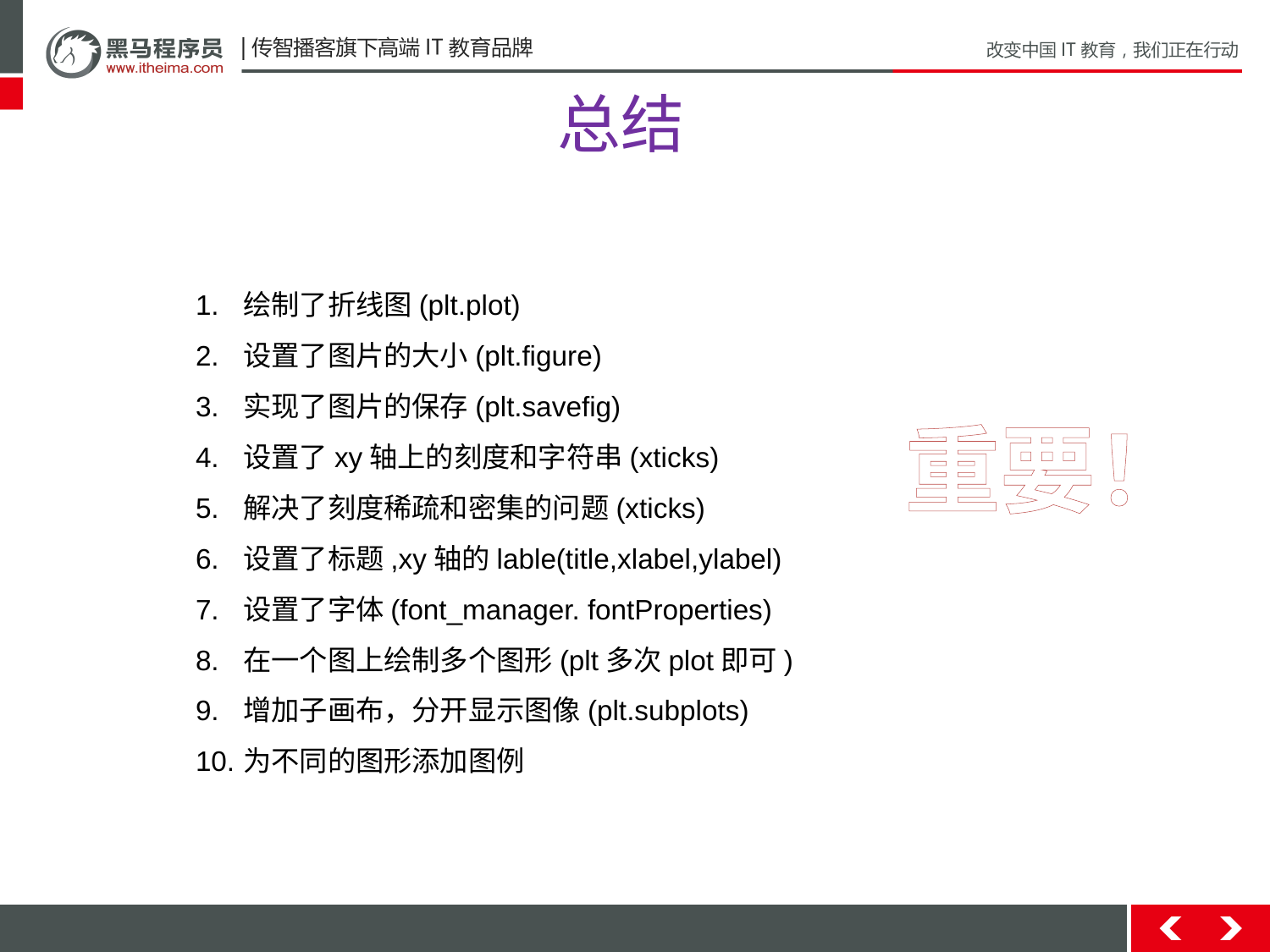

# 总结
绘制了折线图(plt.plot)
设置了图片的大小(plt.figure)
实现了图片的保存(plt.savefig)
设置了xy轴上的刻度和字符串(xticks)
解决了刻度稀疏和密集的问题(xticks)
设置了标题,xy轴的lable(title,xlabel,ylabel)
设置了字体(font_manager. fontProperties)
在一个图上绘制多个图形(plt多次plot即可)
增加子画布，分开显示图像(plt.subplots)
为不同的图形添加图例
重要！